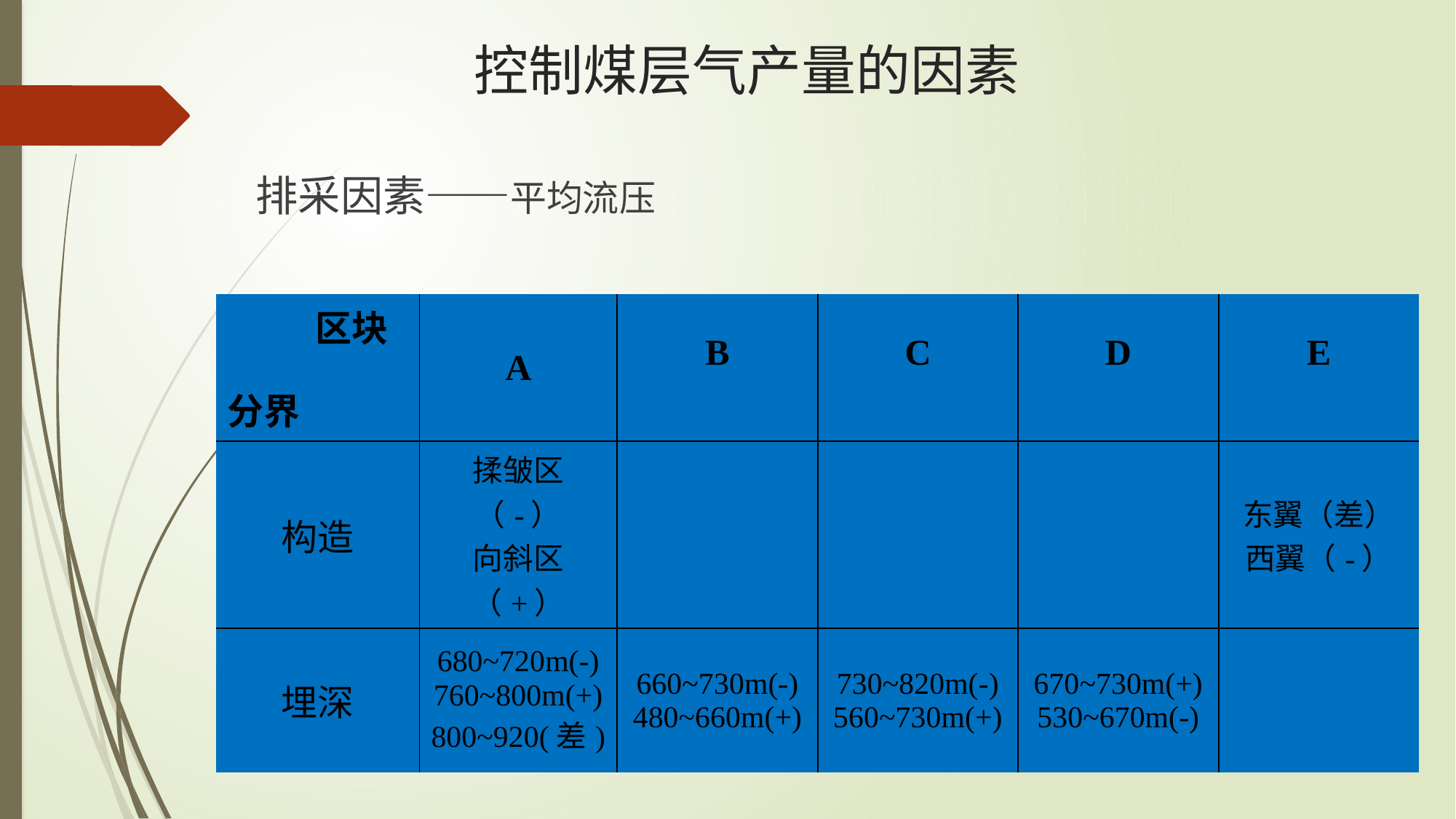

控制煤层气产量的因素
排采因素——平均流压

| 区块 分界 | A | B | C | D | E |
| --- | --- | --- | --- | --- | --- |
| 构造 | 揉皱区（-） 向斜区（+） |  |  |  | 东翼（差） 西翼（-） |
| 埋深 | 680~720m(-) 760~800m(+) 800~920(差) | 660~730m(-) 480~660m(+) | 730~820m(-) 560~730m(+) | 670~730m(+) 530~670m(-) |  |